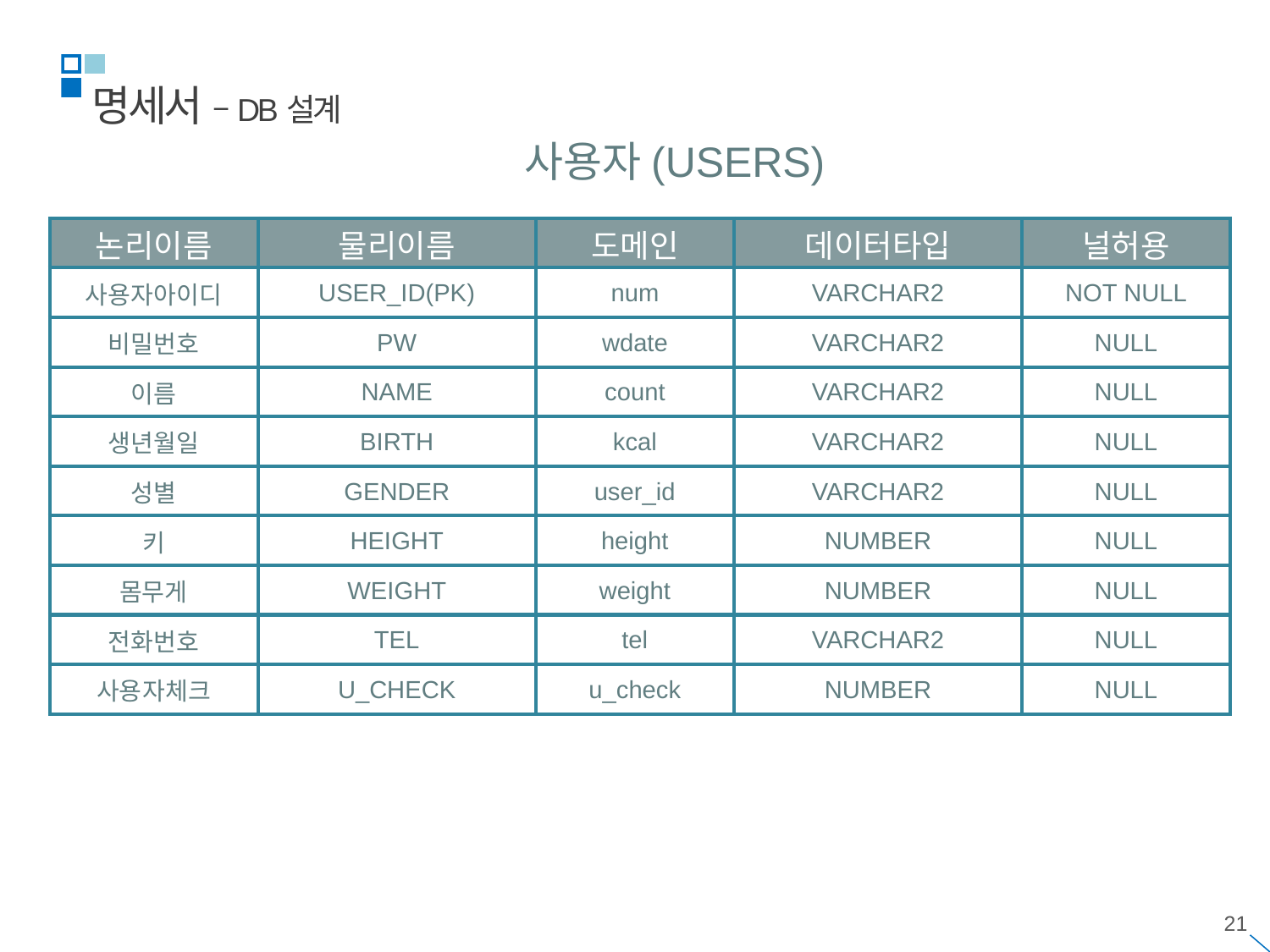

명세서 –DB설계
사용자(USERS)
| 논리이름 | 물리이름 | 도메인 | 데이터타입 | 널허용 |
| --- | --- | --- | --- | --- |
| 사용자아이디 | USER\_ID(PK) | num | VARCHAR2 | NOT NULL |
| 비밀번호 | PW | wdate | VARCHAR2 | NULL |
| 이름 | NAME | count | VARCHAR2 | NULL |
| 생년월일 | BIRTH | kcal | VARCHAR2 | NULL |
| 성별 | GENDER | user\_id | VARCHAR2 | NULL |
| 키 | HEIGHT | height | NUMBER | NULL |
| 몸무게 | WEIGHT | weight | NUMBER | NULL |
| 전화번호 | TEL | tel | VARCHAR2 | NULL |
| 사용자체크 | U\_CHECK | u\_check | NUMBER | NULL |